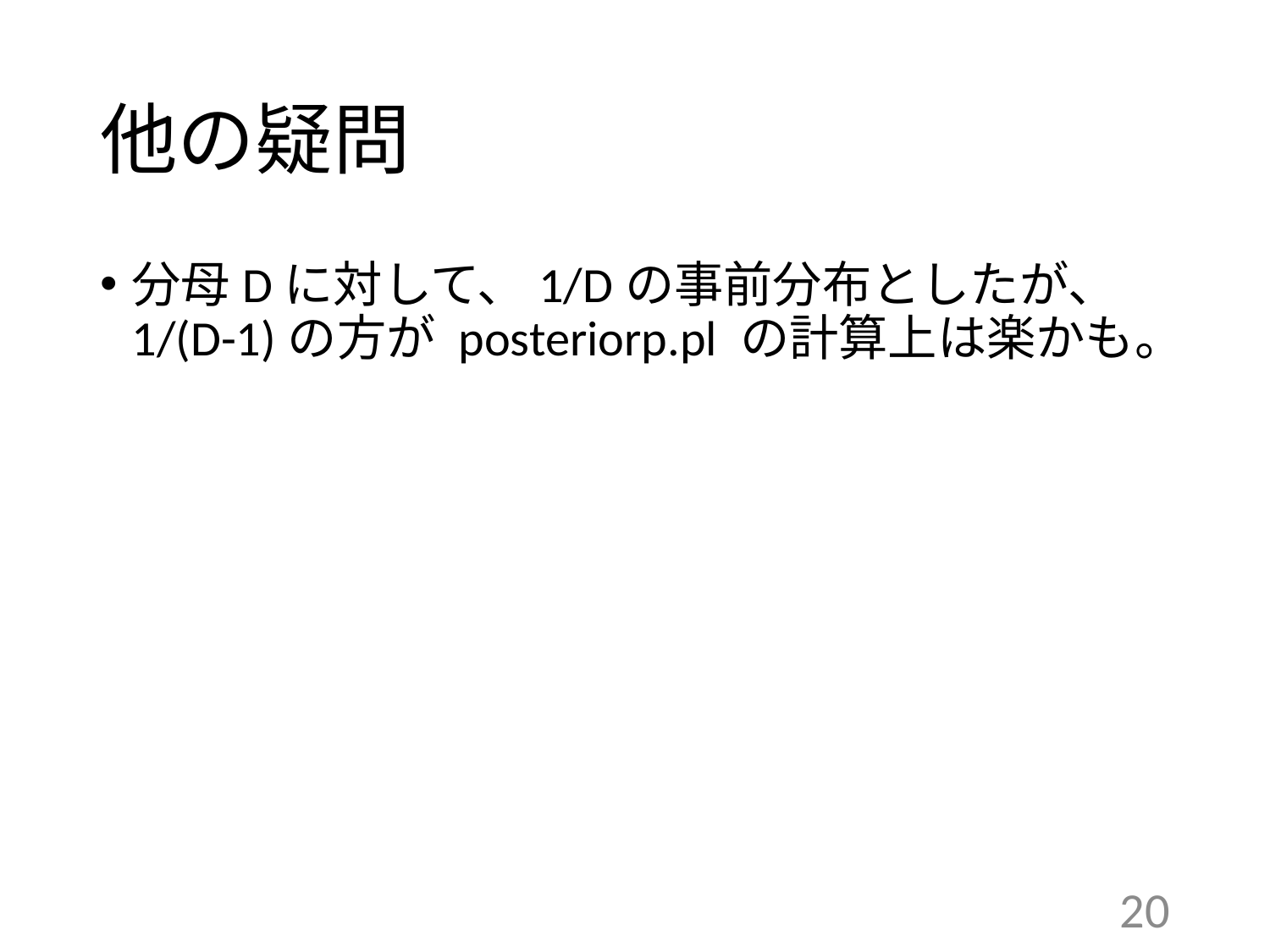

# 他の疑問
分母Dに対して、1/Dの事前分布としたが、
1/(D-1)の方が posteriorp.pl の計算上は楽かも。
20